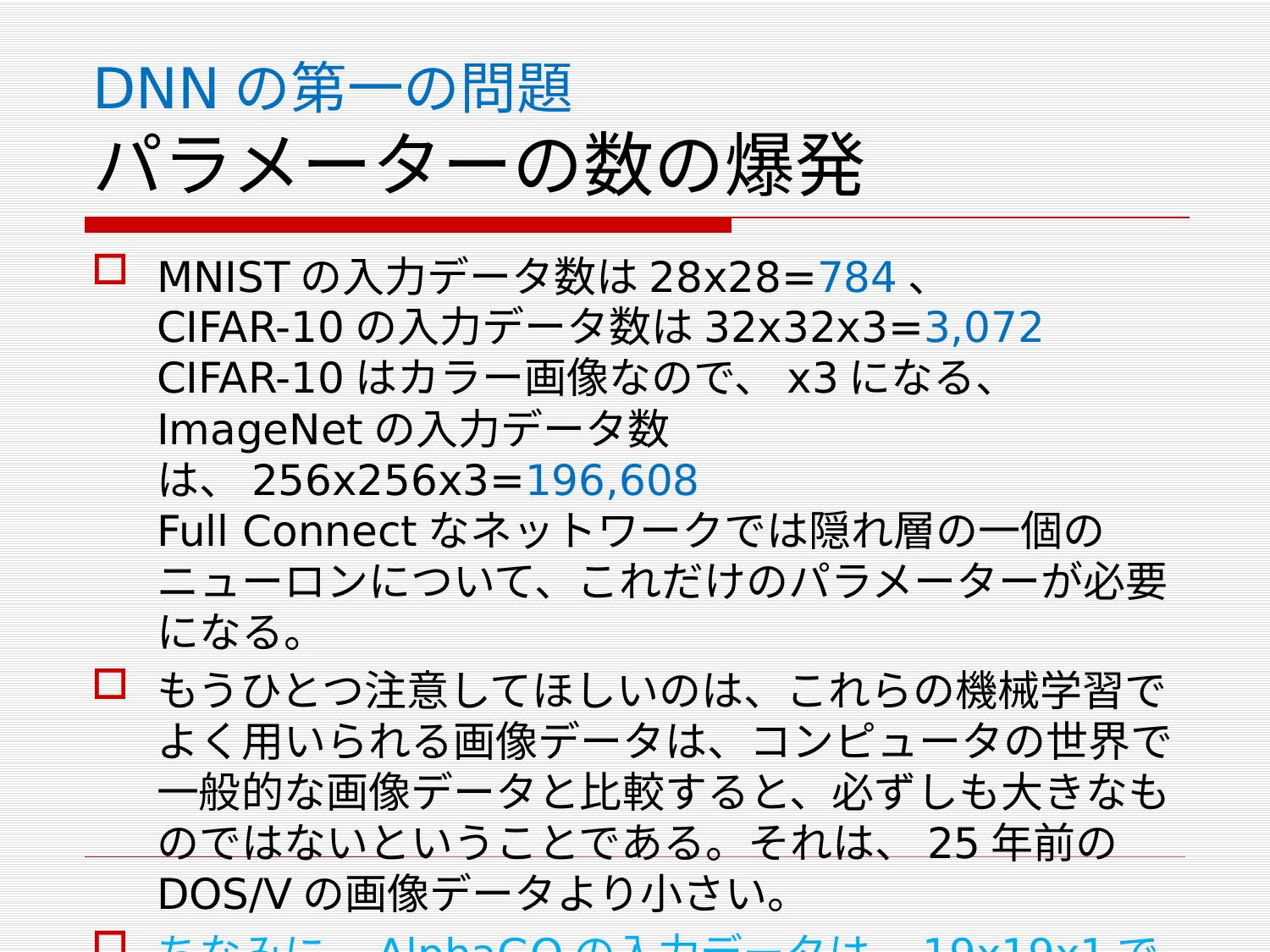

# DNNの第一の問題 パラメーターの数の爆発
MNISTの入力データ数は28x28=784、
CIFAR-10の入力データ数は32x32x3=3,072
CIFAR-10はカラー画像なので、x3になる、
ImageNetの入力データ数は、256x256x3=196,608
Full Connectなネットワークでは隠れ層の一個のニューロンについて、これだけのパラメーターが必要になる。
もうひとつ注意してほしいのは、これらの機械学習でよく用いられる画像データは、コンピュータの世界で一般的な画像データと比較すると、必ずしも大きなものではないということである。それは、25年前のDOS/Vの画像データより小さい。
ちなみに、AlphaGOの入力データは、19x19x1である。